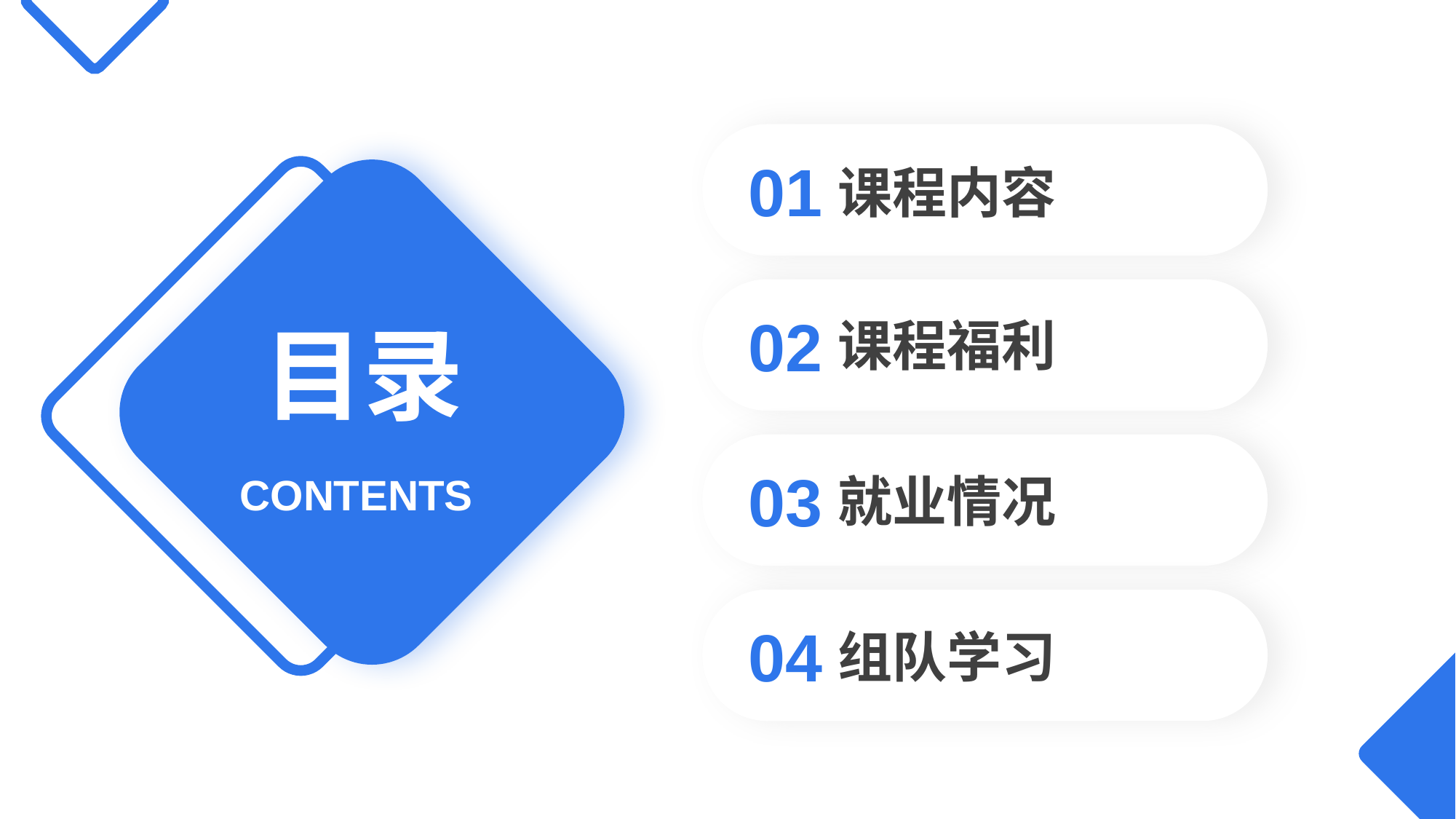

01
课程内容

02
课程福利

03
就业情况
04
组队学习

目录
CONTENTS